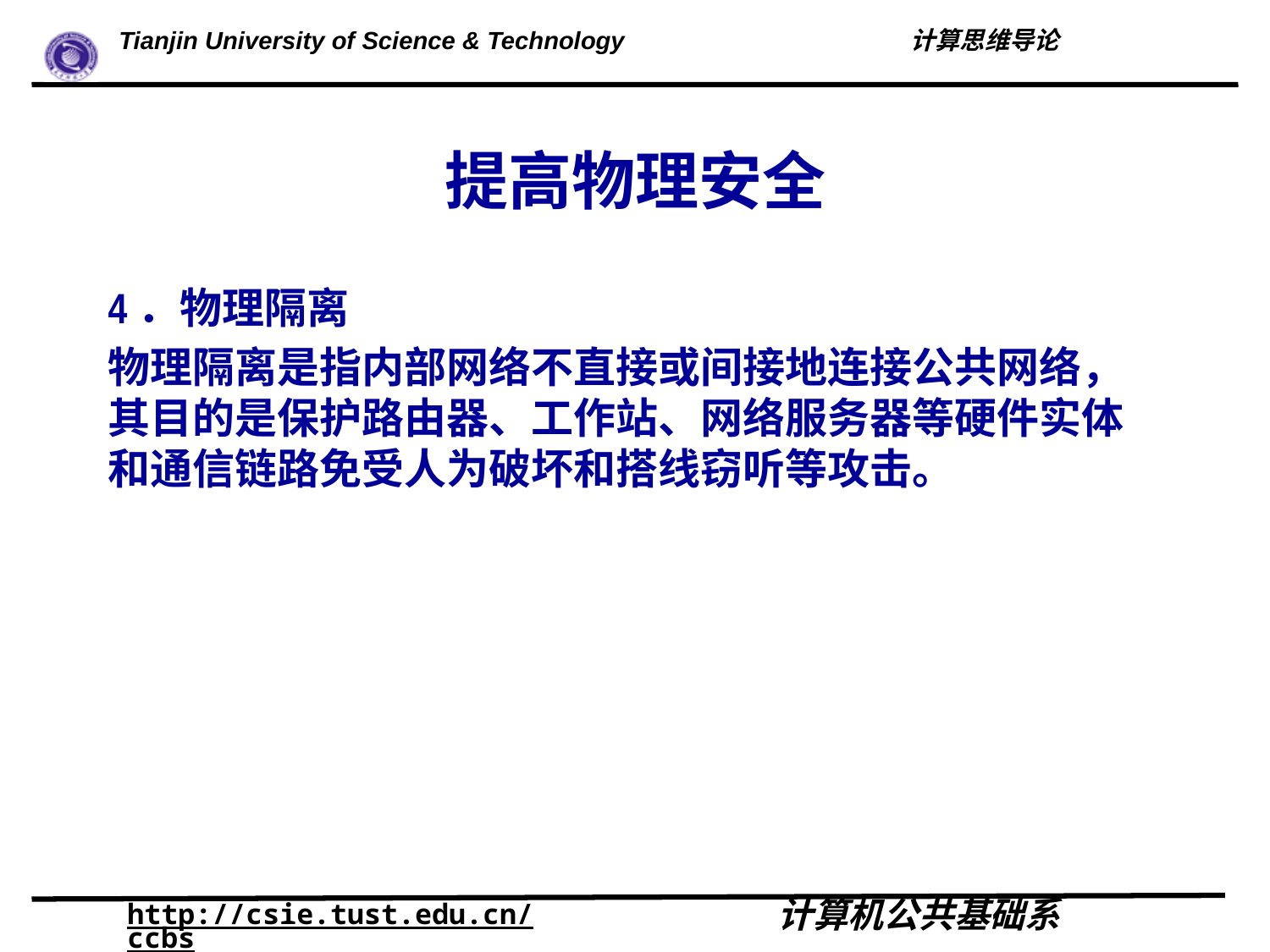

# 提高物理安全
4．物理隔离
物理隔离是指内部网络不直接或间接地连接公共网络，其目的是保护路由器、工作站、网络服务器等硬件实体和通信链路免受人为破坏和搭线窃听等攻击。